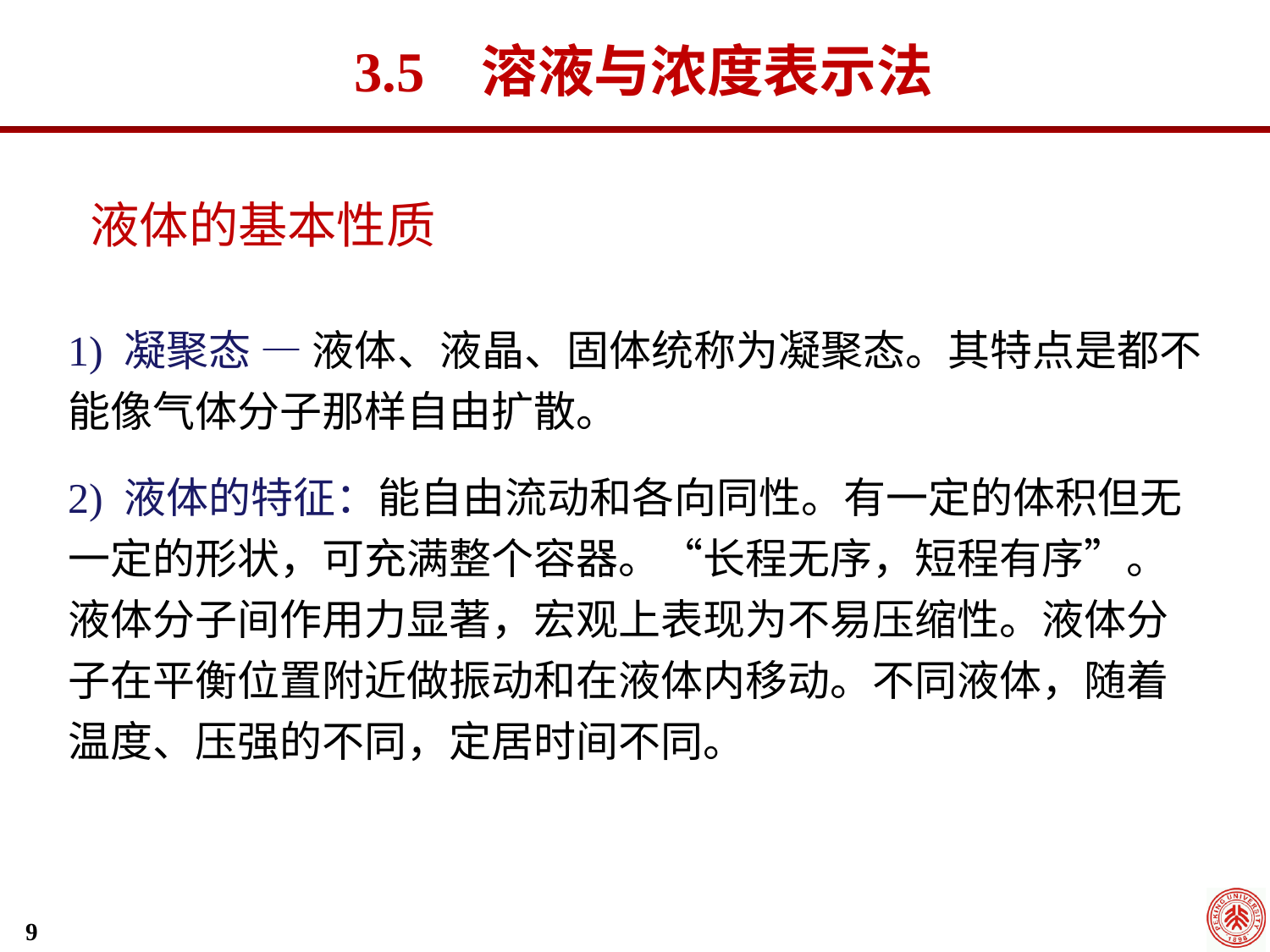

3.5 	溶液与浓度表示法

液体的基本性质
1) 凝聚态 — 液体、液晶、固体统称为凝聚态。其特点是都不能像气体分子那样自由扩散。
2) 液体的特征：能自由流动和各向同性。有一定的体积但无一定的形状，可充满整个容器。“长程无序，短程有序”。液体分子间作用力显著，宏观上表现为不易压缩性。液体分子在平衡位置附近做振动和在液体内移动。不同液体，随着温度、压强的不同，定居时间不同。
9